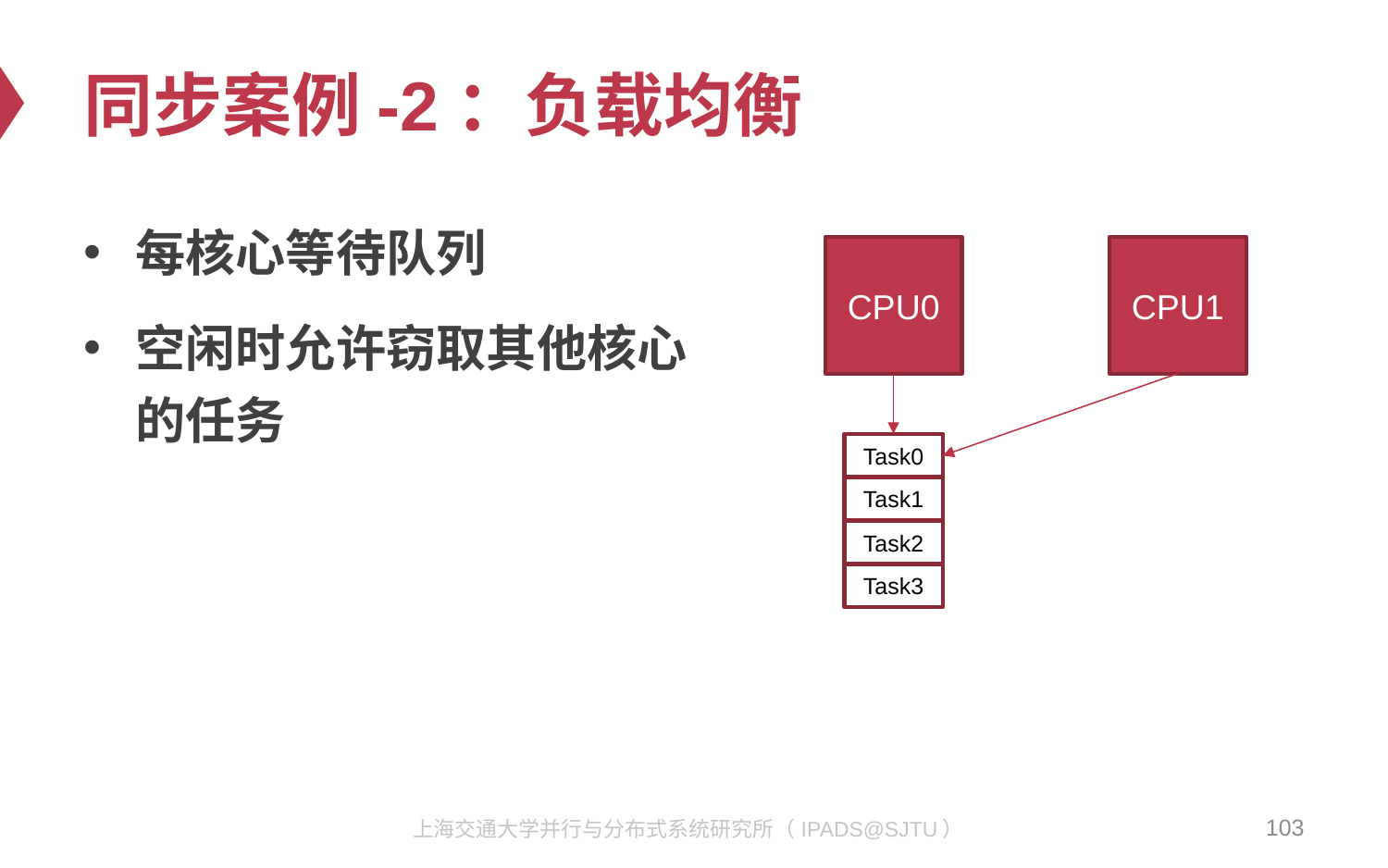

# 同步案例-2：负载均衡
每核心等待队列
空闲时允许窃取其他核心的任务
CPU0
CPU1
Task0
Task1
Task2
Task3
103
上海交通大学并行与分布式系统研究所（IPADS@SJTU）